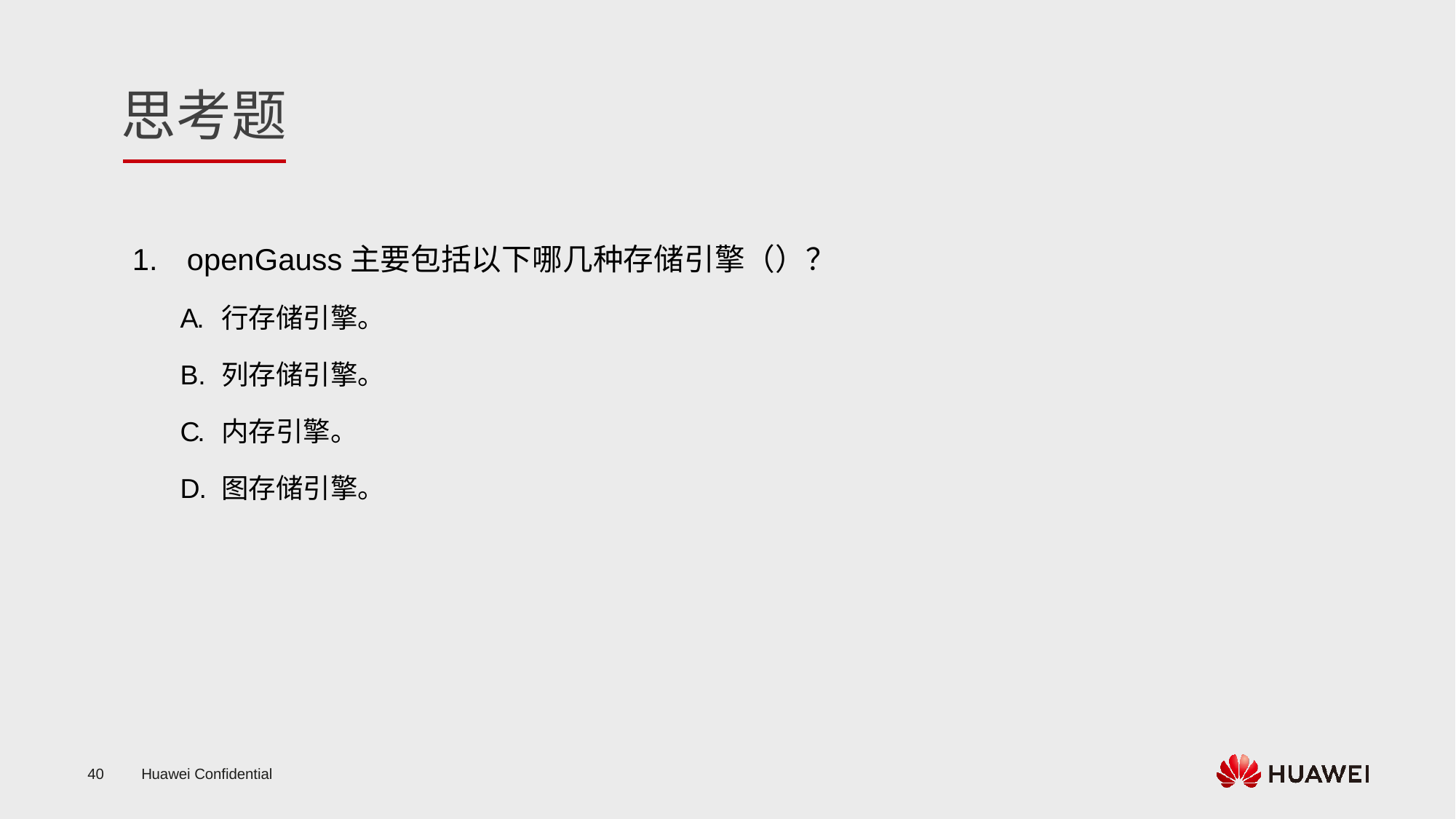

openGauss主要包括以下哪几种存储引擎（）？
行存储引擎。
列存储引擎。
内存引擎。
图存储引擎。